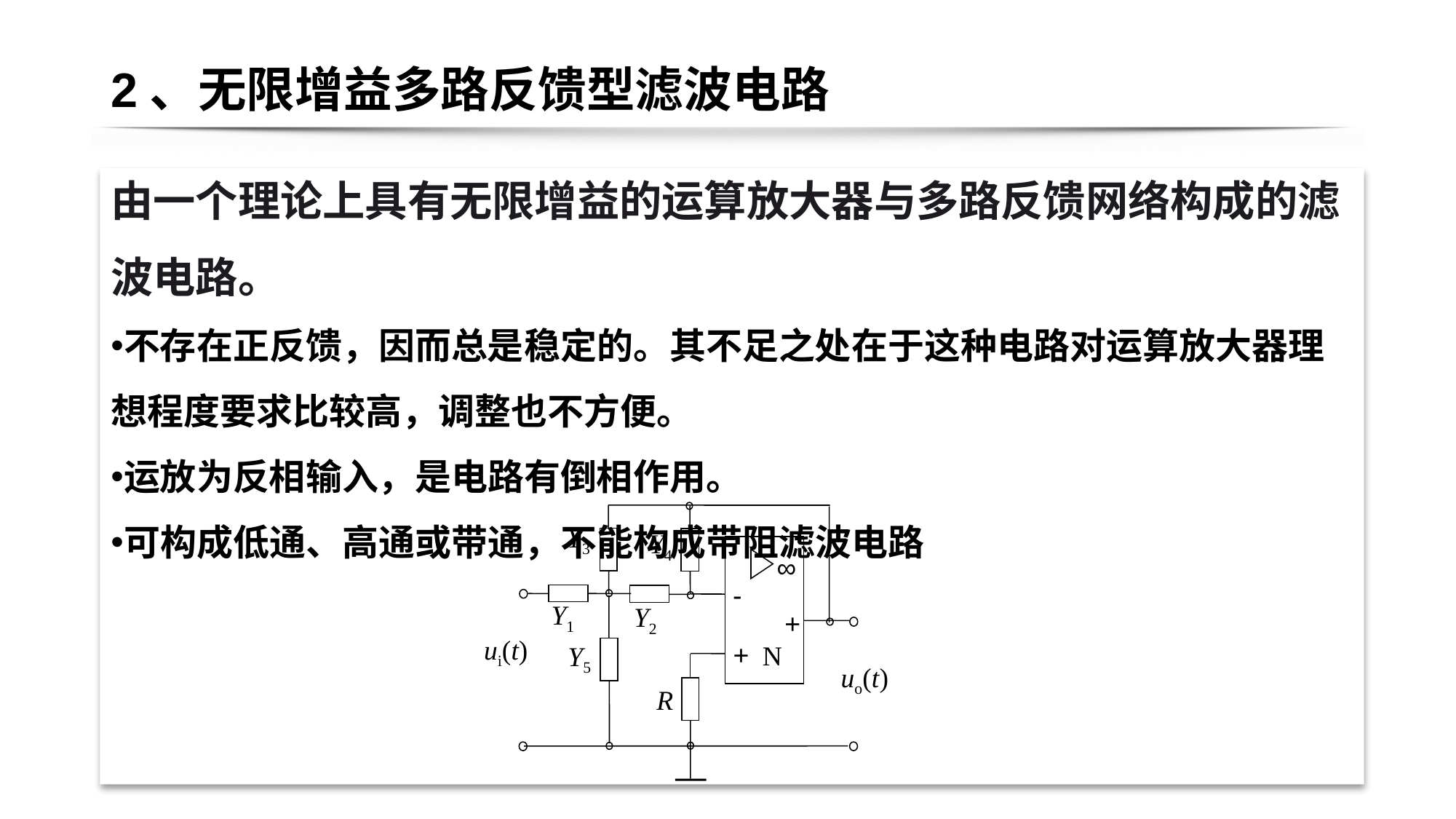

# 2、无限增益多路反馈型滤波电路
由一个理论上具有无限增益的运算放大器与多路反馈网络构成的滤波电路。
不存在正反馈，因而总是稳定的。其不足之处在于这种电路对运算放大器理想程度要求比较高，调整也不方便。
运放为反相输入，是电路有倒相作用。
可构成低通、高通或带通，不能构成带阻滤波电路

Y3

Y4

∞

-

Y1

Y2
+

ui(t)
Y5
+

N

uo(t)

R